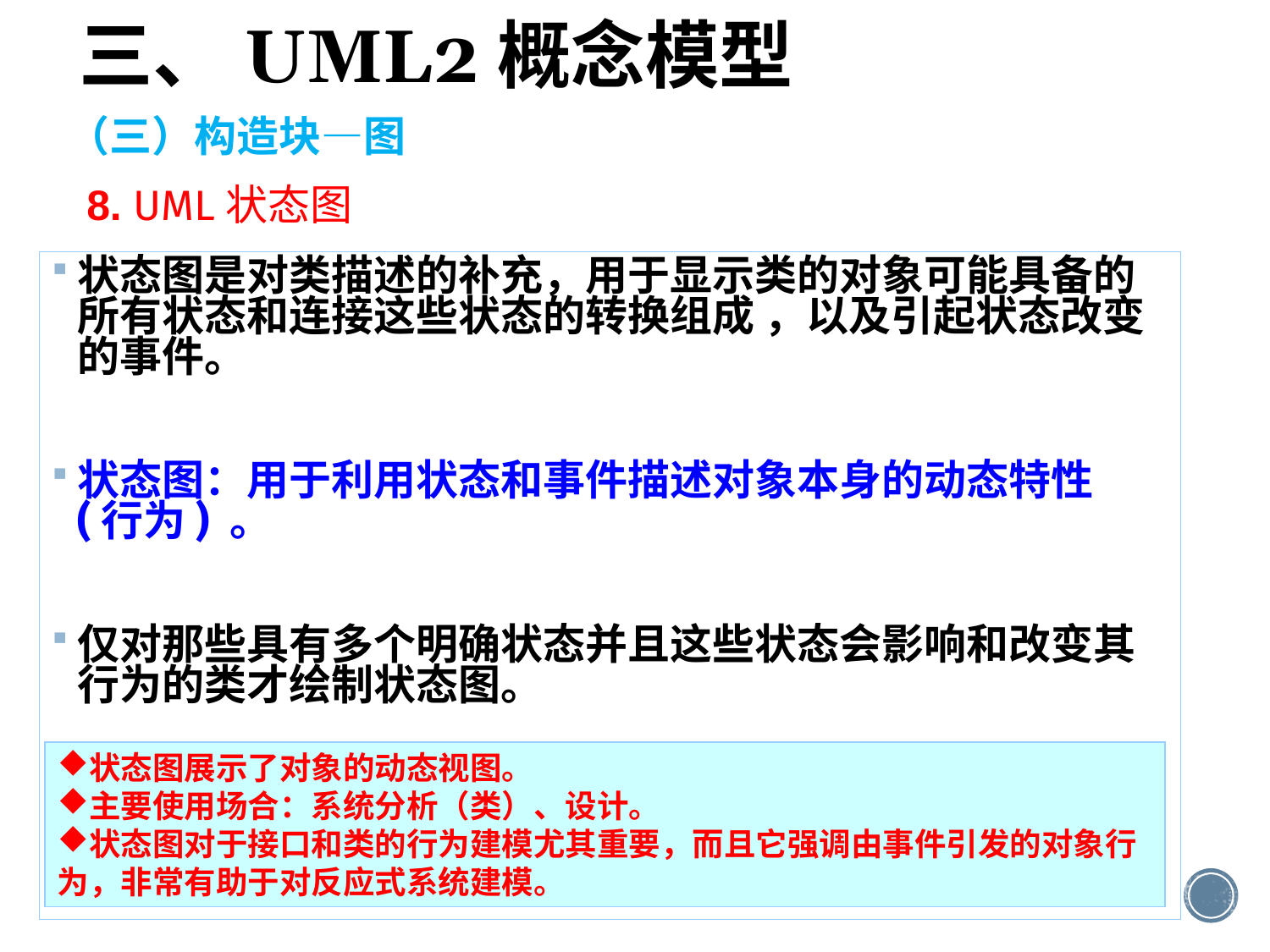

三、UML2概念模型
（三）构造块—图
8. UML状态图
状态图是对类描述的补充，用于显示类的对象可能具备的所有状态和连接这些状态的转换组成 ，以及引起状态改变的事件。

状态图：用于利用状态和事件描述对象本身的动态特性(行为) 。

仅对那些具有多个明确状态并且这些状态会影响和改变其行为的类才绘制状态图。

注意：状态图是描述一个对象的状态，而活动图可以描绘多个对象的状态。
状态图展示了对象的动态视图。
主要使用场合：系统分析（类）、设计。
状态图对于接口和类的行为建模尤其重要，而且它强调由事件引发的对象行为，非常有助于对反应式系统建模。